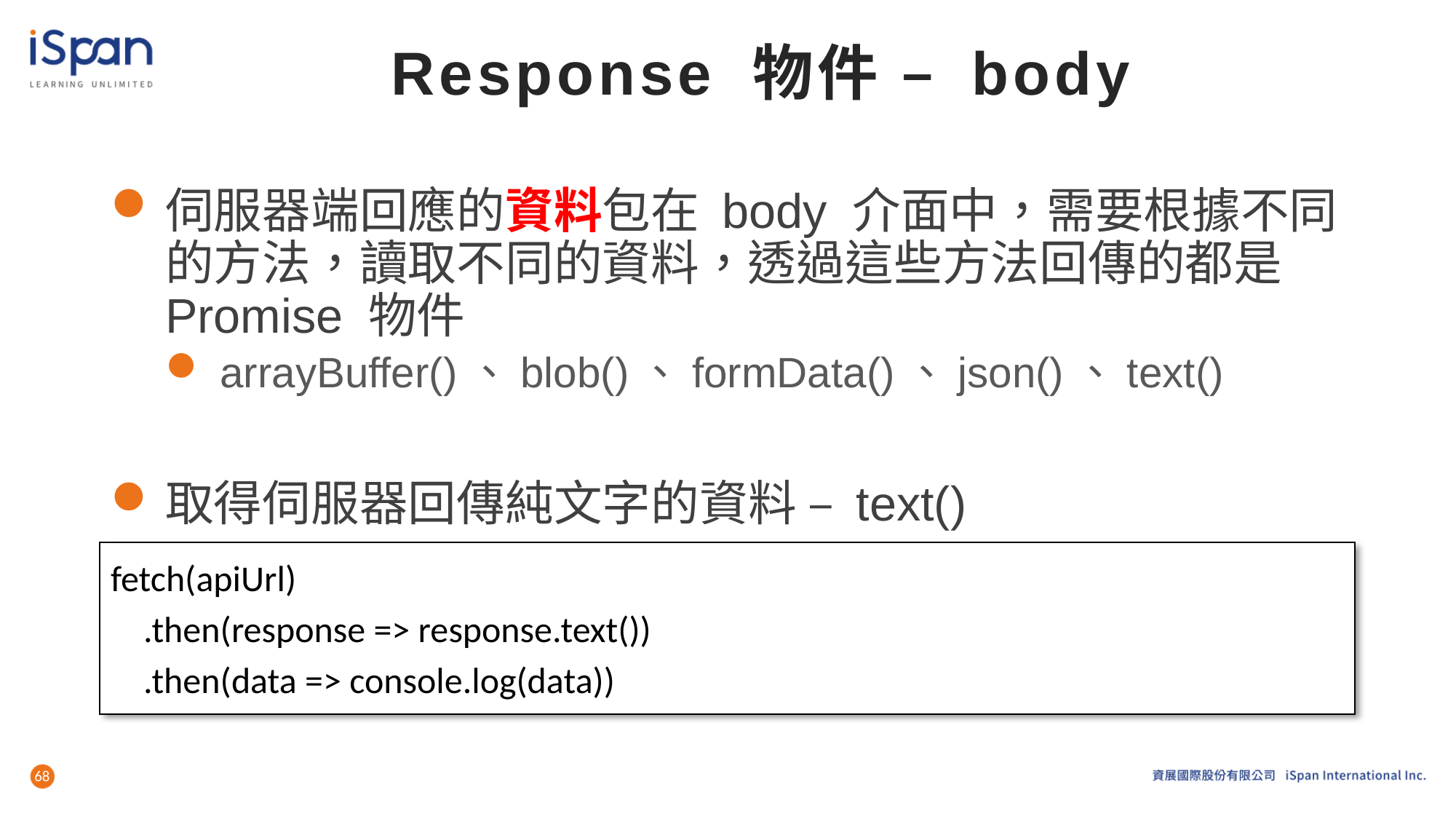

# Response 物件 – body
伺服器端回應的資料包在 body 介面中，需要根據不同的方法，讀取不同的資料，透過這些方法回傳的都是 Promise 物件
arrayBuffer()、blob()、formData()、json()、text()

取得伺服器回傳純文字的資料 – text()

fetch(apiUrl)
    .then(response => response.text())
    .then(data => console.log(data))
68